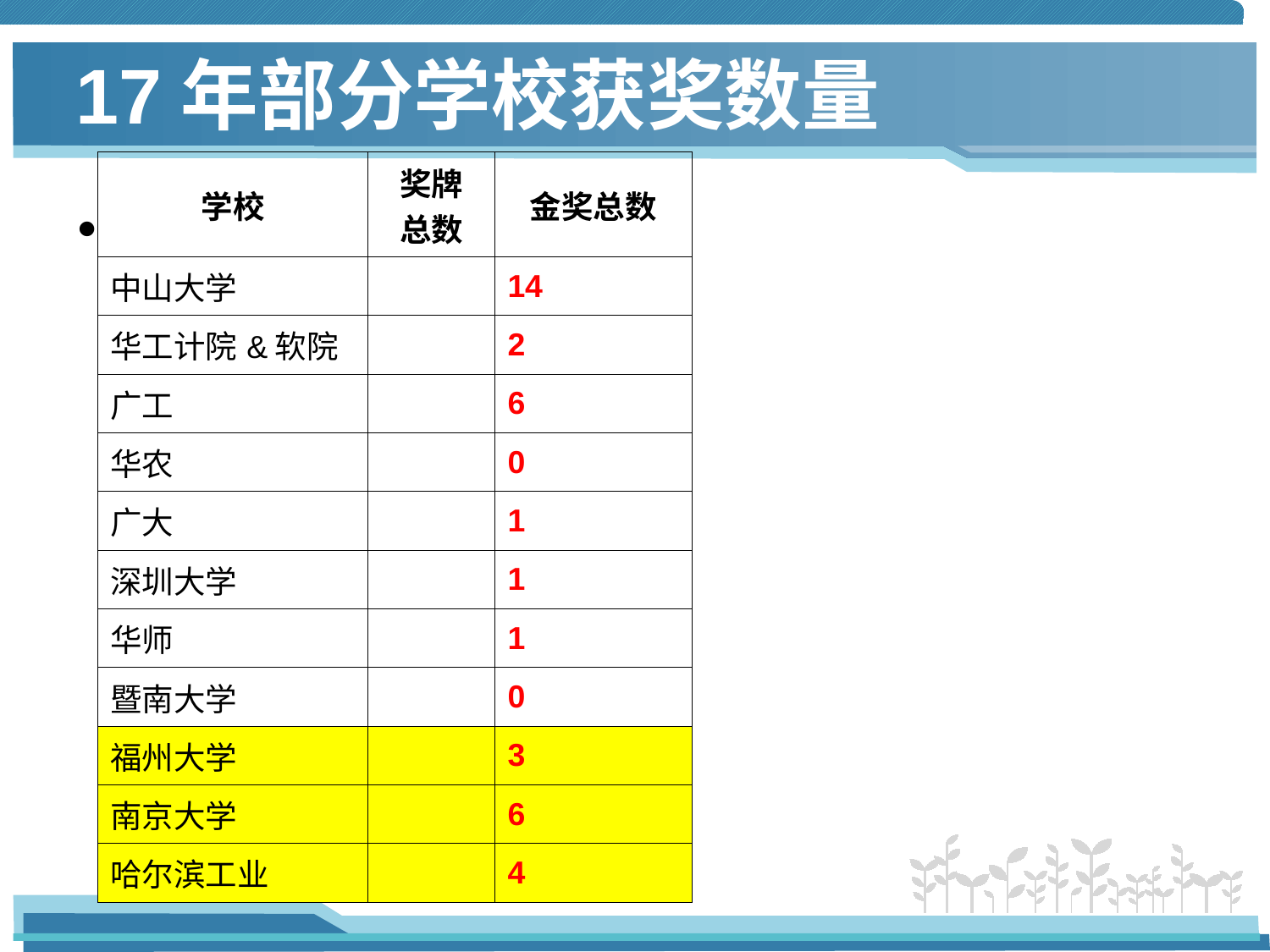

# 17年部分学校获奖数量
| 学校 | 奖牌 总数 | 金奖总数 |
| --- | --- | --- |
| 中山大学 |  | 14 |
| 华工计院&软院 |  | 2 |
| 广工 |  | 6 |
| 华农 |  | 0 |
| 广大 |  | 1 |
| 深圳大学 |  | 1 |
| 华师 |  | 1 |
| 暨南大学 |  | 0 |
| 福州大学 |  | 3 |
| 南京大学 |  | 6 |
| 哈尔滨工业 |  | 4 |